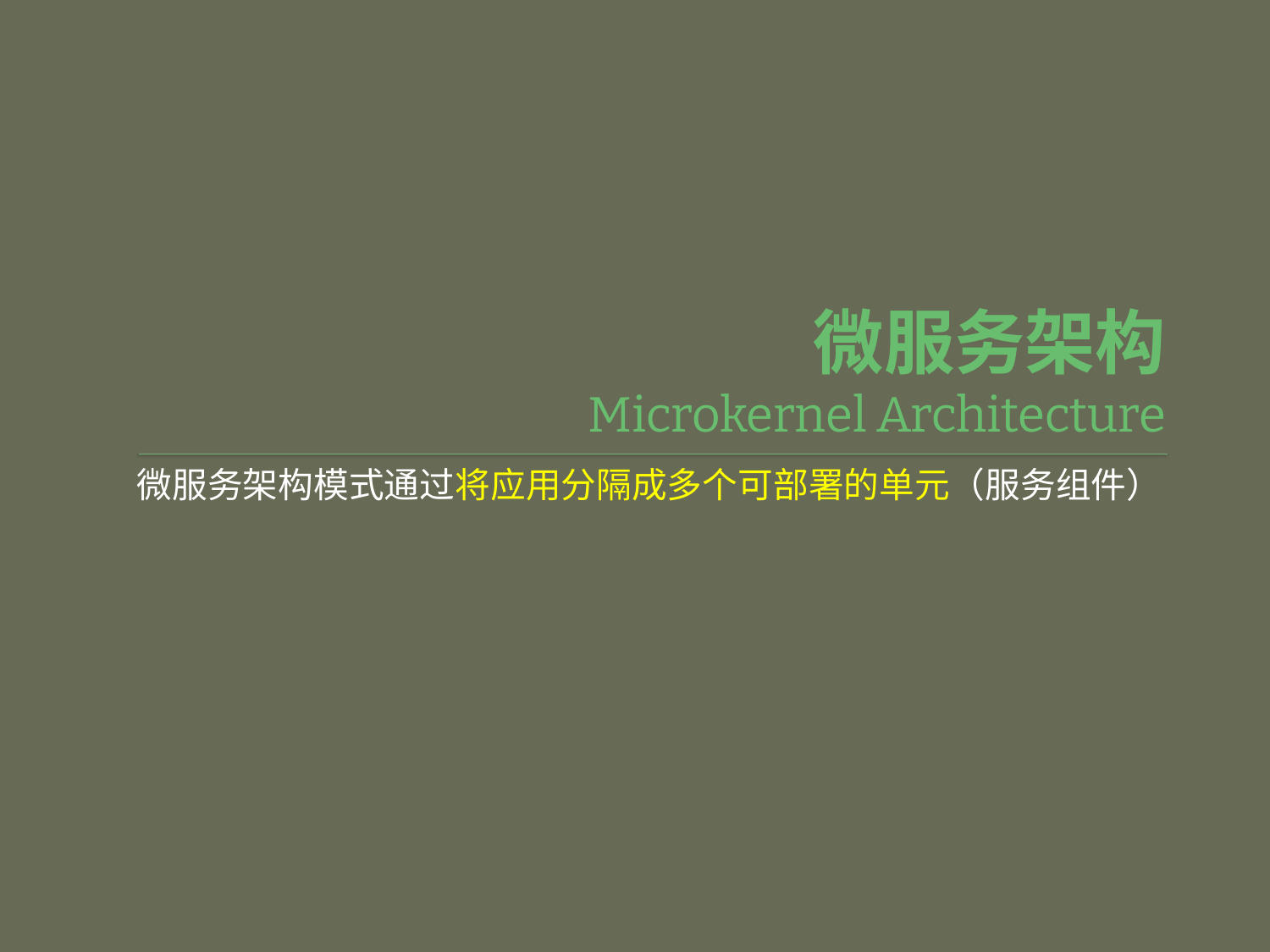

# 微服务架构 Microkernel Architecture
微服务架构模式通过将应用分隔成多个可部署的单元（服务组件）